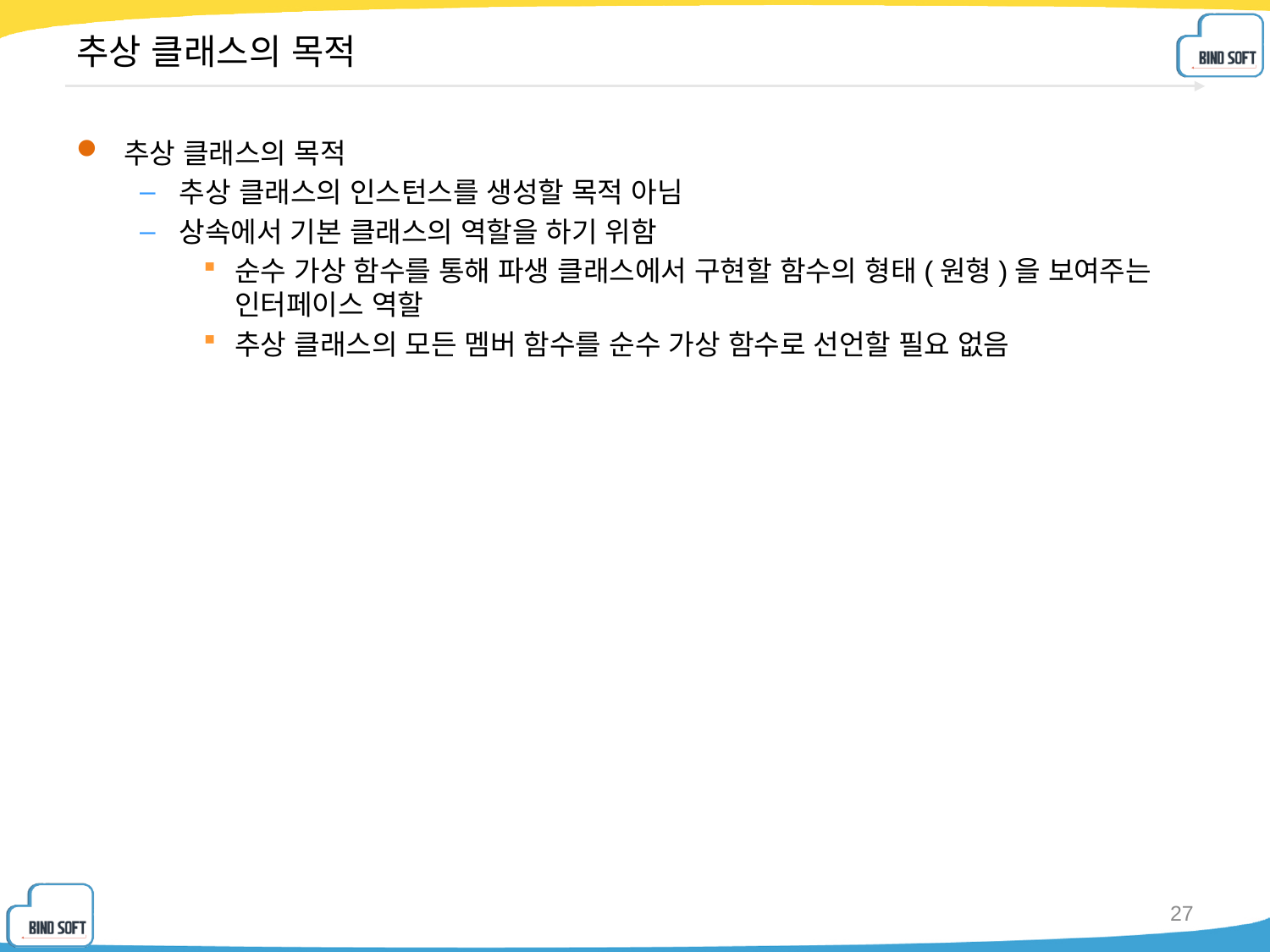

# 추상 클래스의 목적
추상 클래스의 목적
추상 클래스의 인스턴스를 생성할 목적 아님
상속에서 기본 클래스의 역할을 하기 위함
순수 가상 함수를 통해 파생 클래스에서 구현할 함수의 형태(원형)을 보여주는 인터페이스 역할
추상 클래스의 모든 멤버 함수를 순수 가상 함수로 선언할 필요 없음

27